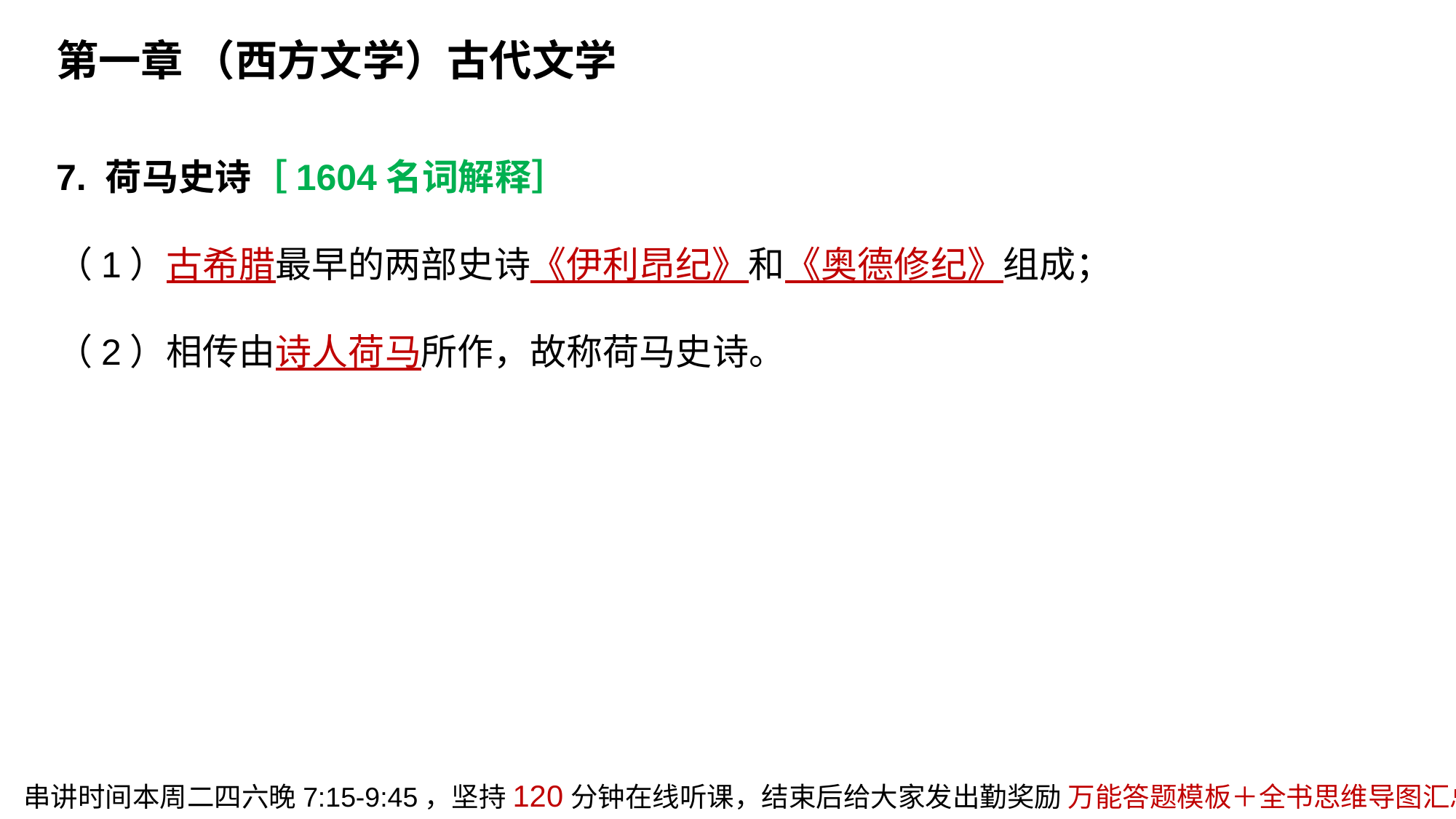

第一章 （西方文学）古代文学
7. 荷马史诗［1604名词解释］
（1）古希腊最早的两部史诗《伊利昂纪》和《奥德修纪》组成；
（2）相传由诗人荷马所作，故称荷马史诗。